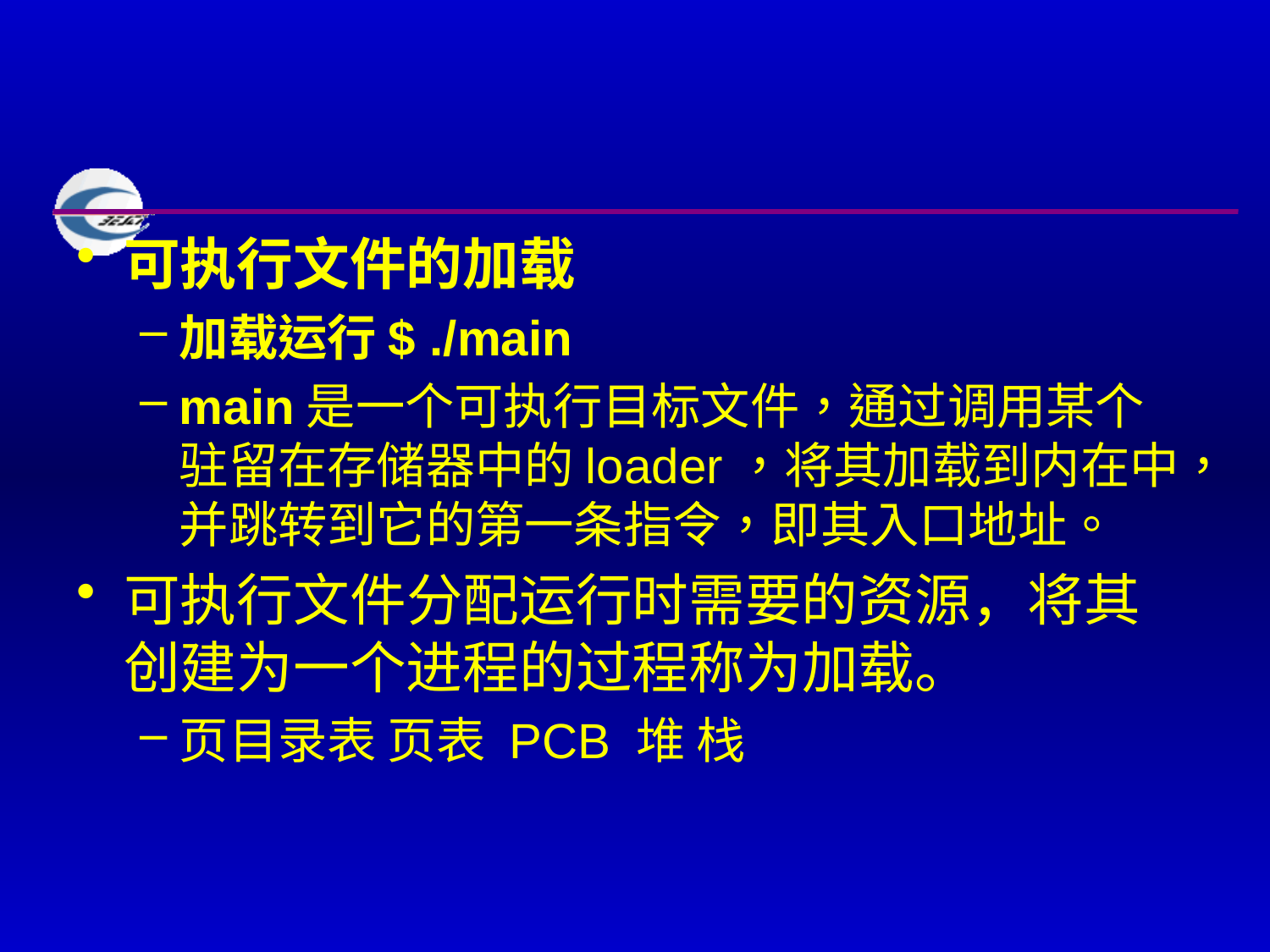

#
可执行文件的加载
加载运行$ ./main
main是一个可执行目标文件，通过调用某个驻留在存储器中的loader，将其加载到内在中，并跳转到它的第一条指令，即其入口地址。
可执行文件分配运行时需要的资源，将其创建为一个进程的过程称为加载。
页目录表 页表 PCB 堆 栈